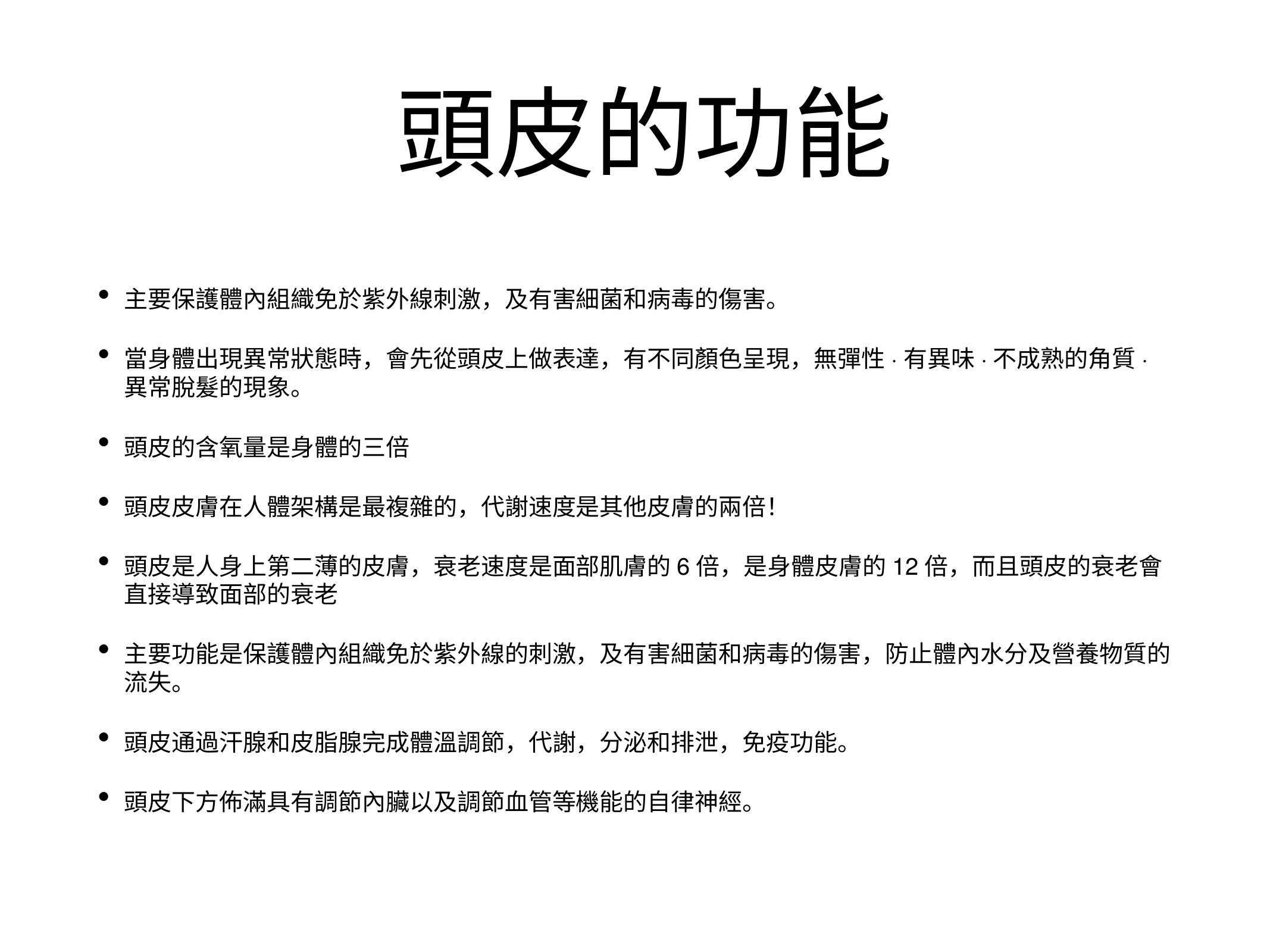

# 頭皮的功能
主要保護體內組織免於紫外線刺激，及有害細菌和病毒的傷害。
當身體出現異常狀態時，會先從頭皮上做表達，有不同顏色呈現，無彈性·有異味·不成熟的角質·異常脫髮的現象。
頭皮的含氧量是身體的三倍
頭皮皮膚在人體架構是最複雜的，代謝速度是其他皮膚的兩倍！
頭皮是人身上第二薄的皮膚，衰老速度是面部肌膚的6倍，是身體皮膚的12倍，而且頭皮的衰老會直接導致面部的衰老
主要功能是保護體內組織免於紫外線的刺激，及有害細菌和病毒的傷害，防止體內水分及營養物質的流失。
頭皮通過汗腺和皮脂腺完成體溫調節，代謝，分泌和排泄，免疫功能。
頭皮下方佈滿具有調節內臟以及調節血管等機能的自律神經。